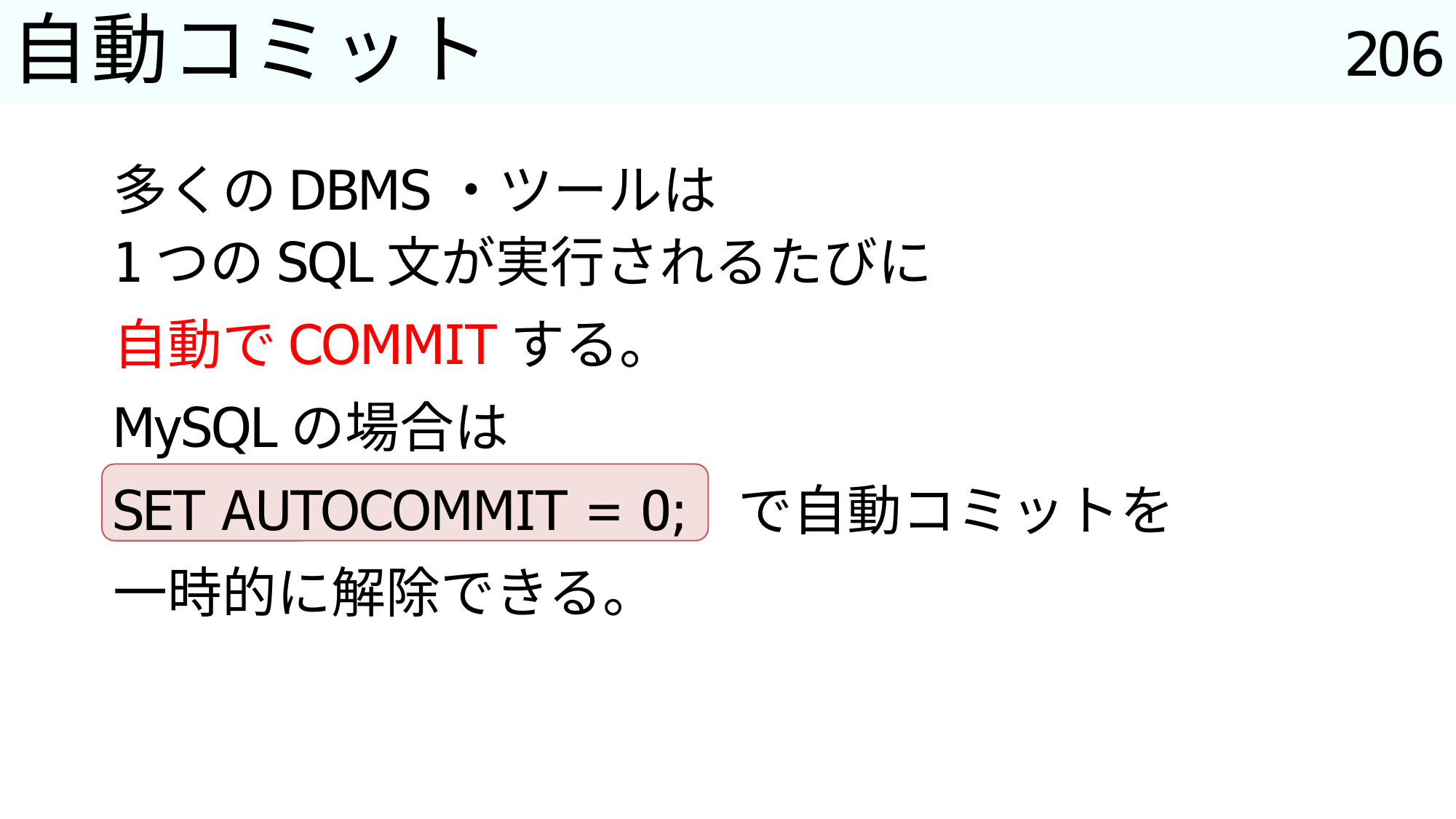

206
# 自動コミット
多くのDBMS・ツールは
1つのSQL文が実行されるたびに
自動でCOMMITする。
MySQLの場合は
SET AUTOCOMMIT = 0;  で自動コミットを
一時的に解除できる。